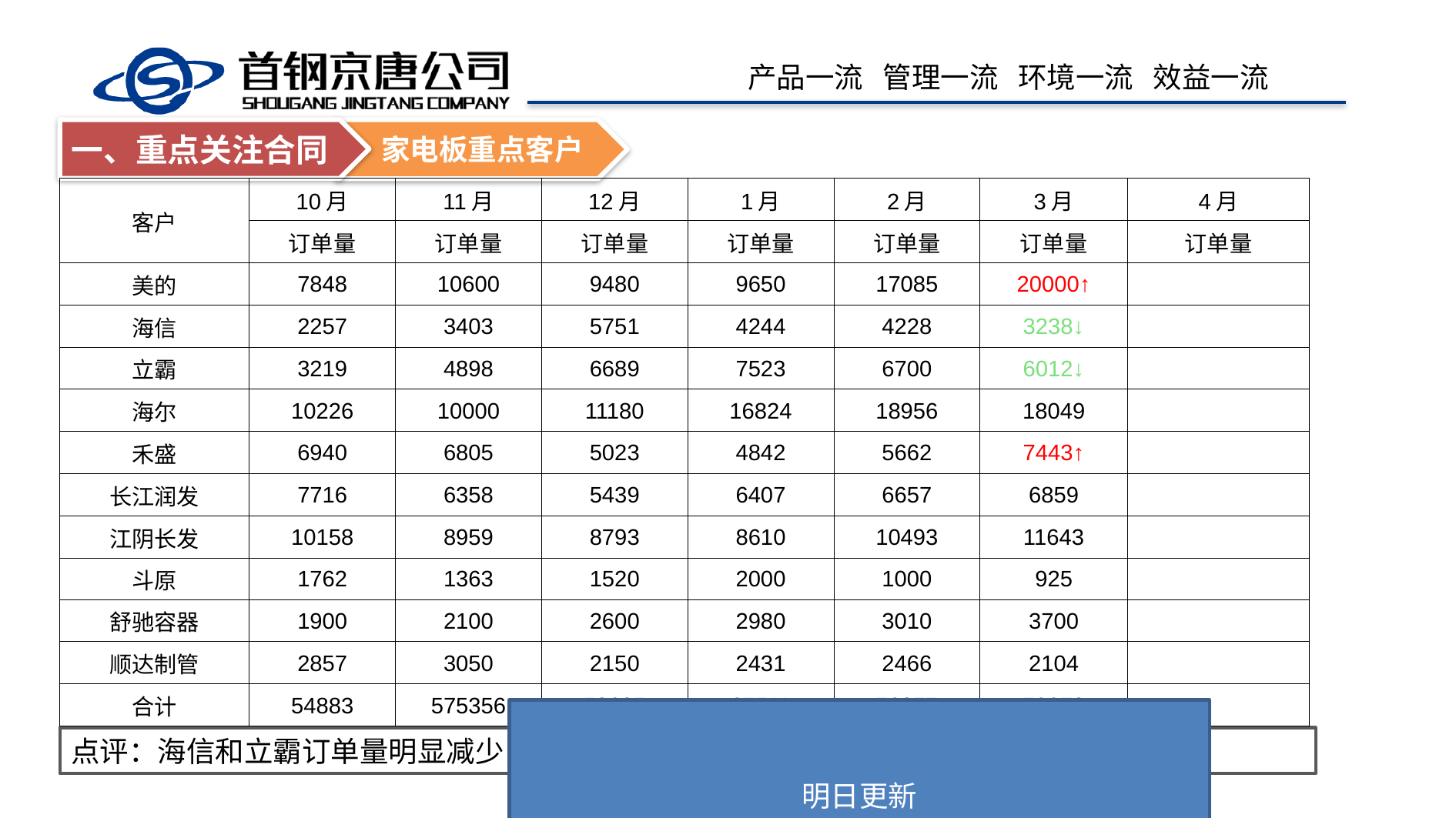

一、重点关注合同
家电板重点客户
| 客户 | 10月 | 11月 | 12月 | 1月 | 2月 | 3月 | 4月 |
| --- | --- | --- | --- | --- | --- | --- | --- |
|  | 订单量 | 订单量 | 订单量 | 订单量 | 订单量 | 订单量 | 订单量 |
| 美的 | 7848 | 10600 | 9480 | 9650 | 17085 | 20000↑ |  |
| 海信 | 2257 | 3403 | 5751 | 4244 | 4228 | 3238↓ |  |
| 立霸 | 3219 | 4898 | 6689 | 7523 | 6700 | 6012↓ |  |
| 海尔 | 10226 | 10000 | 11180 | 16824 | 18956 | 18049 |  |
| 禾盛 | 6940 | 6805 | 5023 | 4842 | 5662 | 7443↑ |  |
| 长江润发 | 7716 | 6358 | 5439 | 6407 | 6657 | 6859 |  |
| 江阴长发 | 10158 | 8959 | 8793 | 8610 | 10493 | 11643 |  |
| 斗原 | 1762 | 1363 | 1520 | 2000 | 1000 | 925 |  |
| 舒驰容器 | 1900 | 2100 | 2600 | 2980 | 3010 | 3700 |  |
| 顺达制管 | 2857 | 3050 | 2150 | 2431 | 2466 | 2104 |  |
| 合计 | 54883 | 575356 | 58625 | 65511 | 76257 | 79973 |  |
明日更新
点评：海信和立霸订单量明显减少；美的和禾盛订单量明显增加。